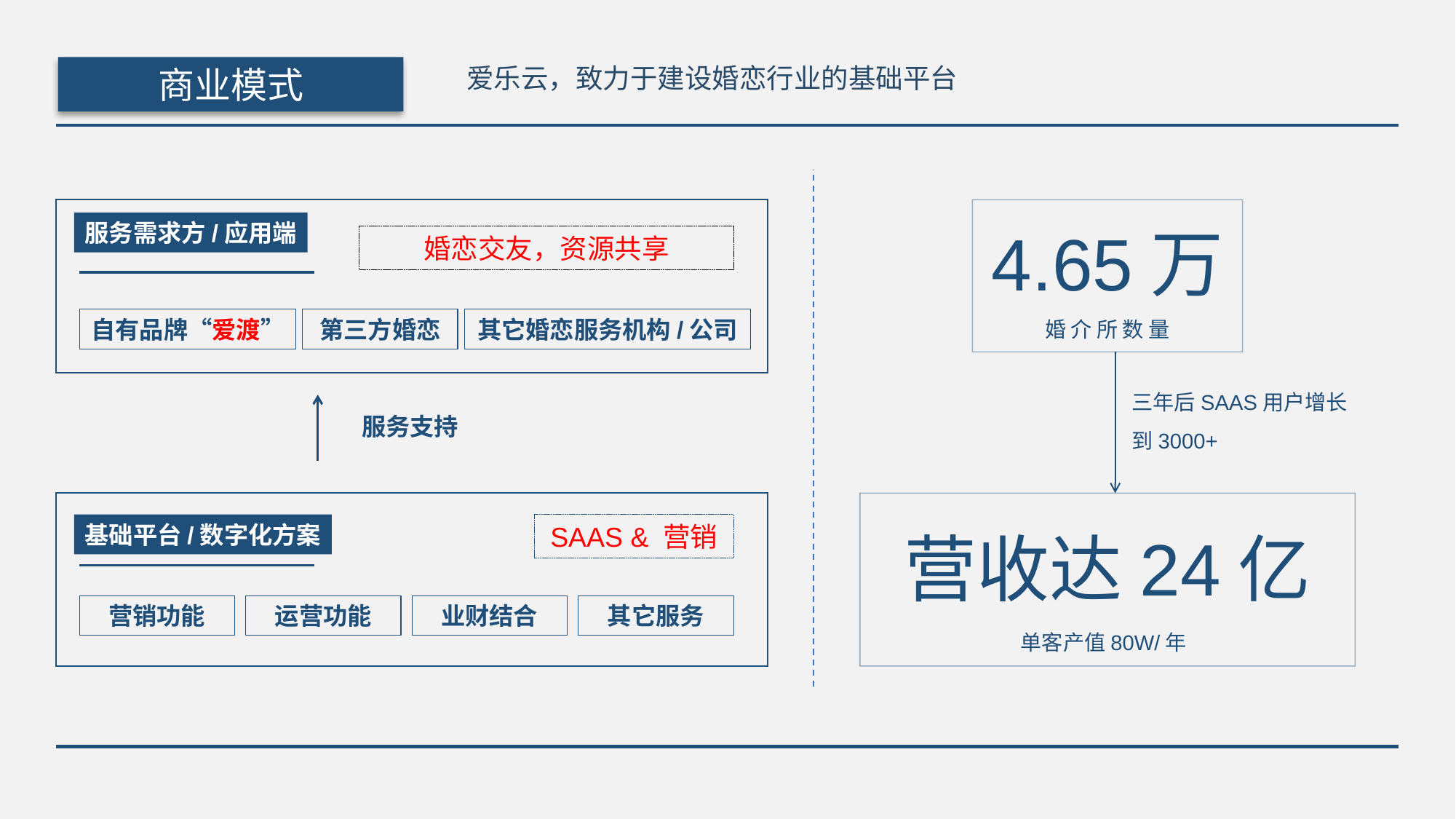

爱乐云，致力于建设婚恋行业的基础平台
商业模式

4.65万
婚介所数量
服务需求方/应用端
婚恋交友，资源共享
自有品牌“爱渡”
第三方婚恋
其它婚恋服务机构/公司
三年后SAAS用户增长到3000+
服务支持

营收达24亿
基础平台/数字化方案
SAAS & 营销
营销功能
运营功能
业财结合
其它服务
单客产值80W/年
10